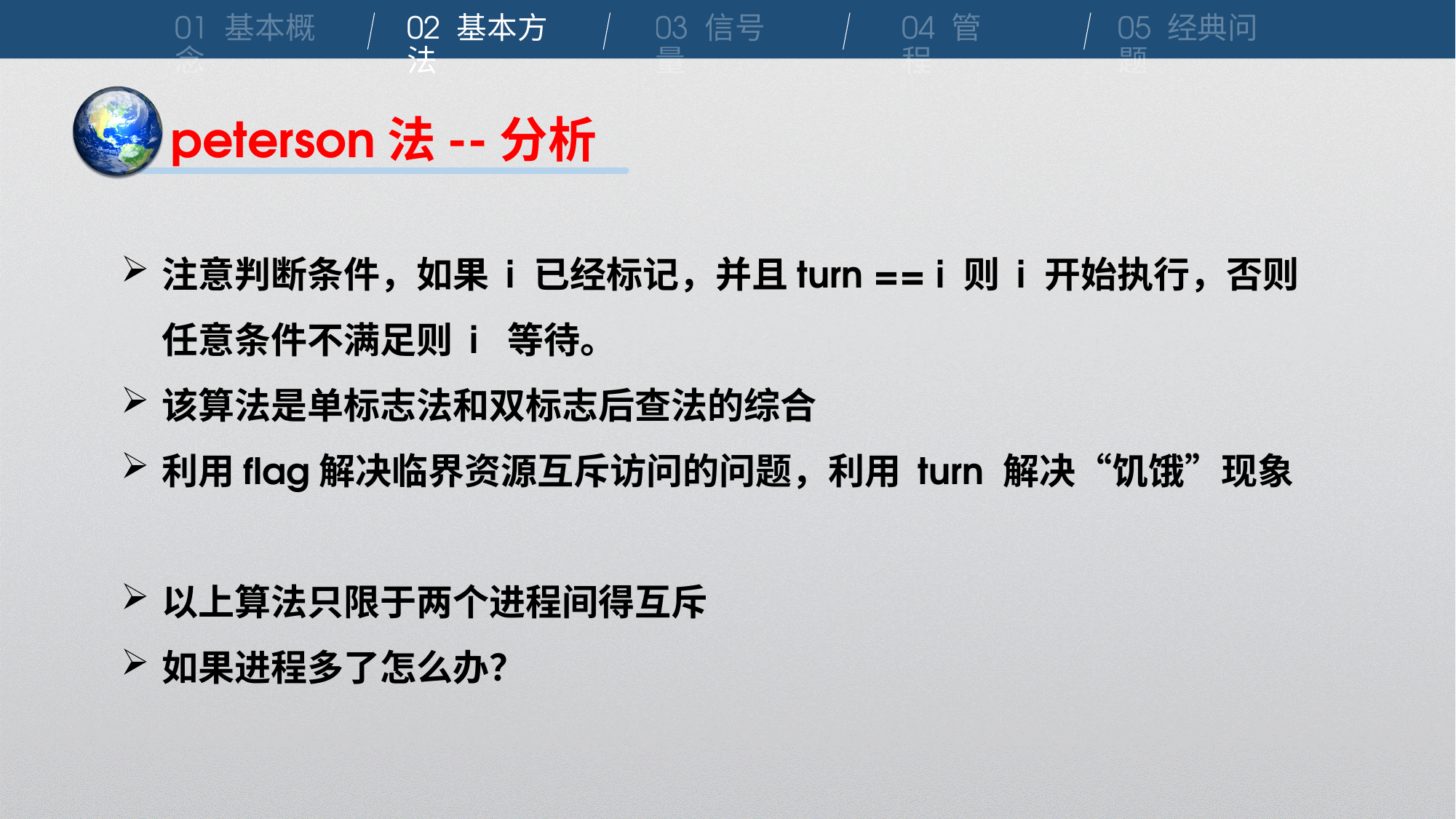

01 基本概念
02 基本方法
03 信号量
04 管程
05 经典问题
peterson法--分析
注意判断条件，如果 i 已经标记，并且turn == i 则 i 开始执行，否则任意条件不满足则 i  等待。
该算法是单标志法和双标志后查法的综合
利用flag解决临界资源互斥访问的问题，利用 turn 解决“饥饿”现象

以上算法只限于两个进程间得互斥
如果进程多了怎么办？